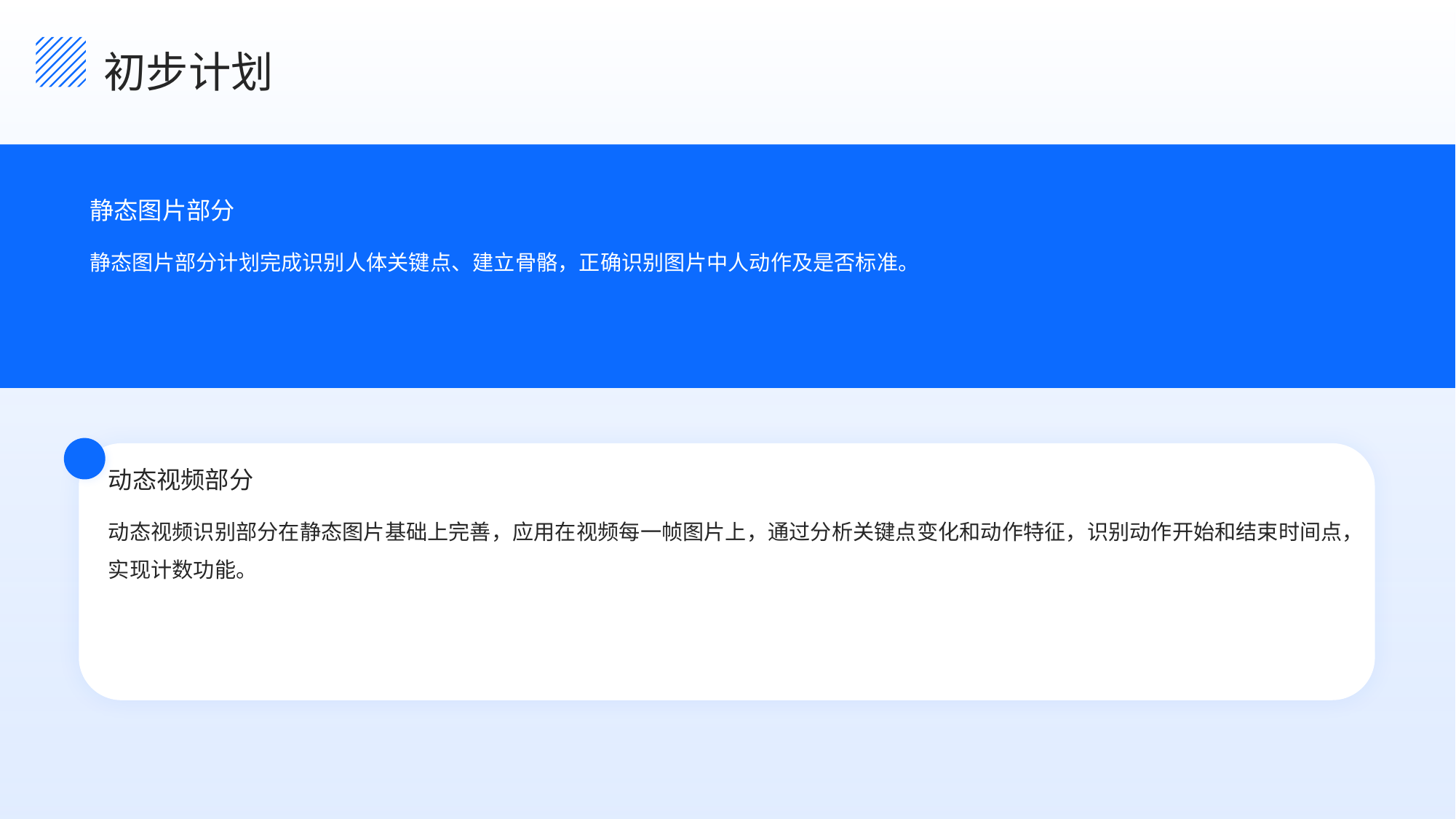

初步计划

静态图片部分
静态图片部分计划完成识别人体关键点、建立骨骼，正确识别图片中人动作及是否标准。

动态视频部分

动态视频识别部分在静态图片基础上完善，应用在视频每一帧图片上，通过分析关键点变化和动作特征，识别动作开始和结束时间点，实现计数功能。